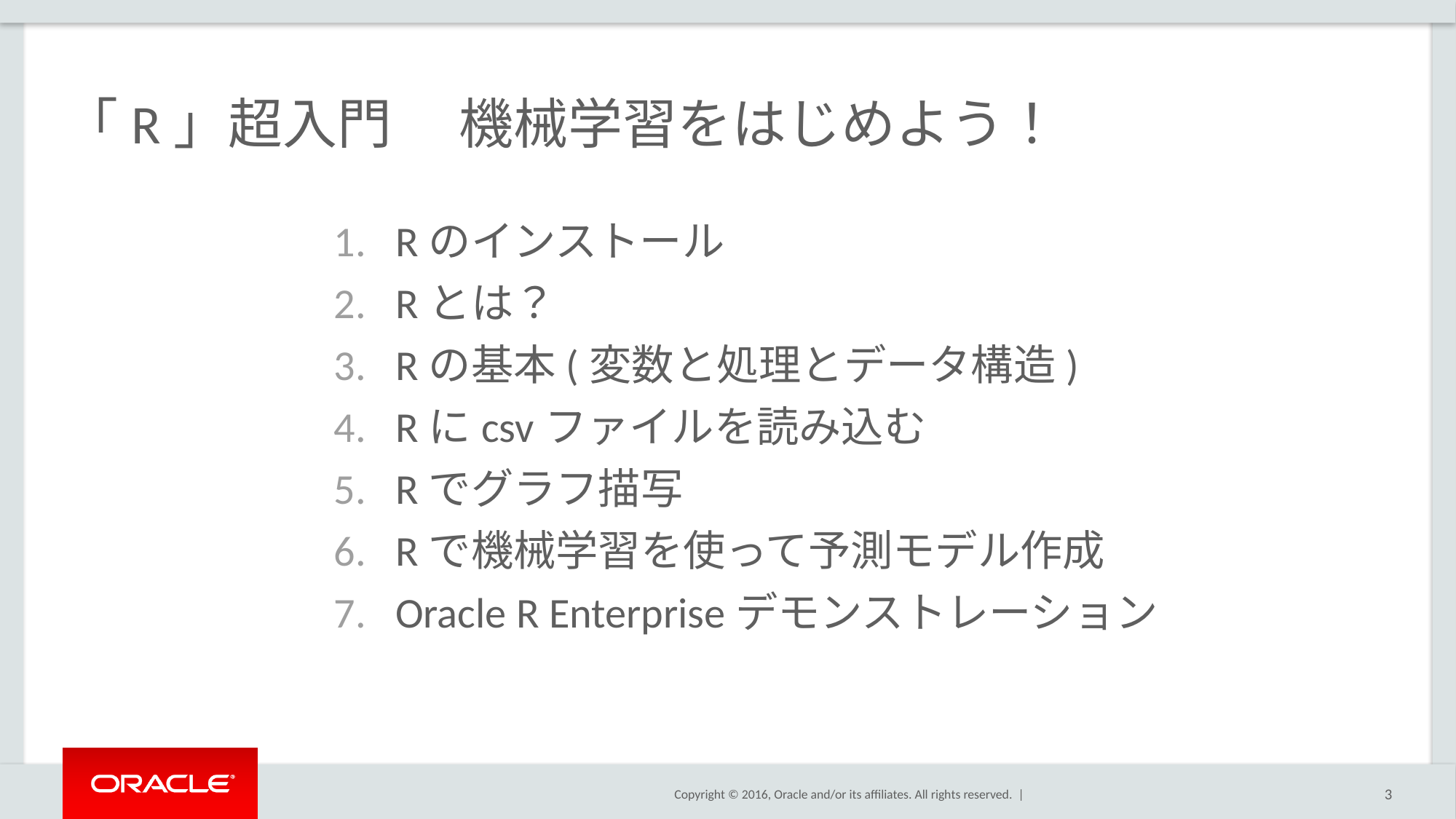

# 「R」超入門 　機械学習をはじめよう！
Rのインストール
Rとは？
Rの基本(変数と処理とデータ構造)
Rにcsvファイルを読み込む
Rでグラフ描写
Rで機械学習を使って予測モデル作成
Oracle R Enterpriseデモンストレーション
3